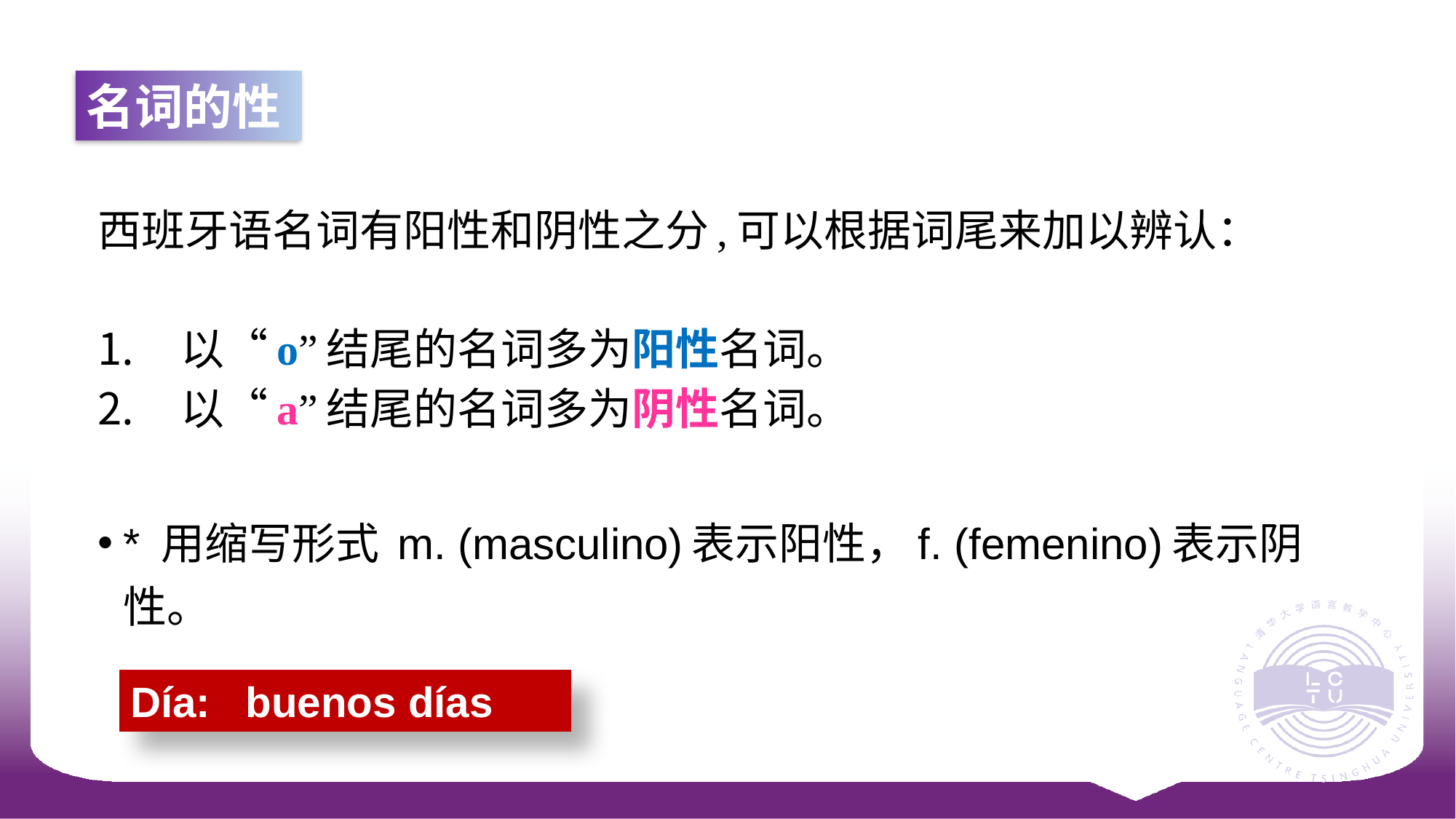

名词的性
西班牙语名词有阳性和阴性之分,可以根据词尾来加以辨认：

以“o”结尾的名词多为阳性名词。
以“a”结尾的名词多为阴性名词。

* 用缩写形式 m. (masculino)表示阳性，f. (femenino)表示阴性。

Día:   buenos días